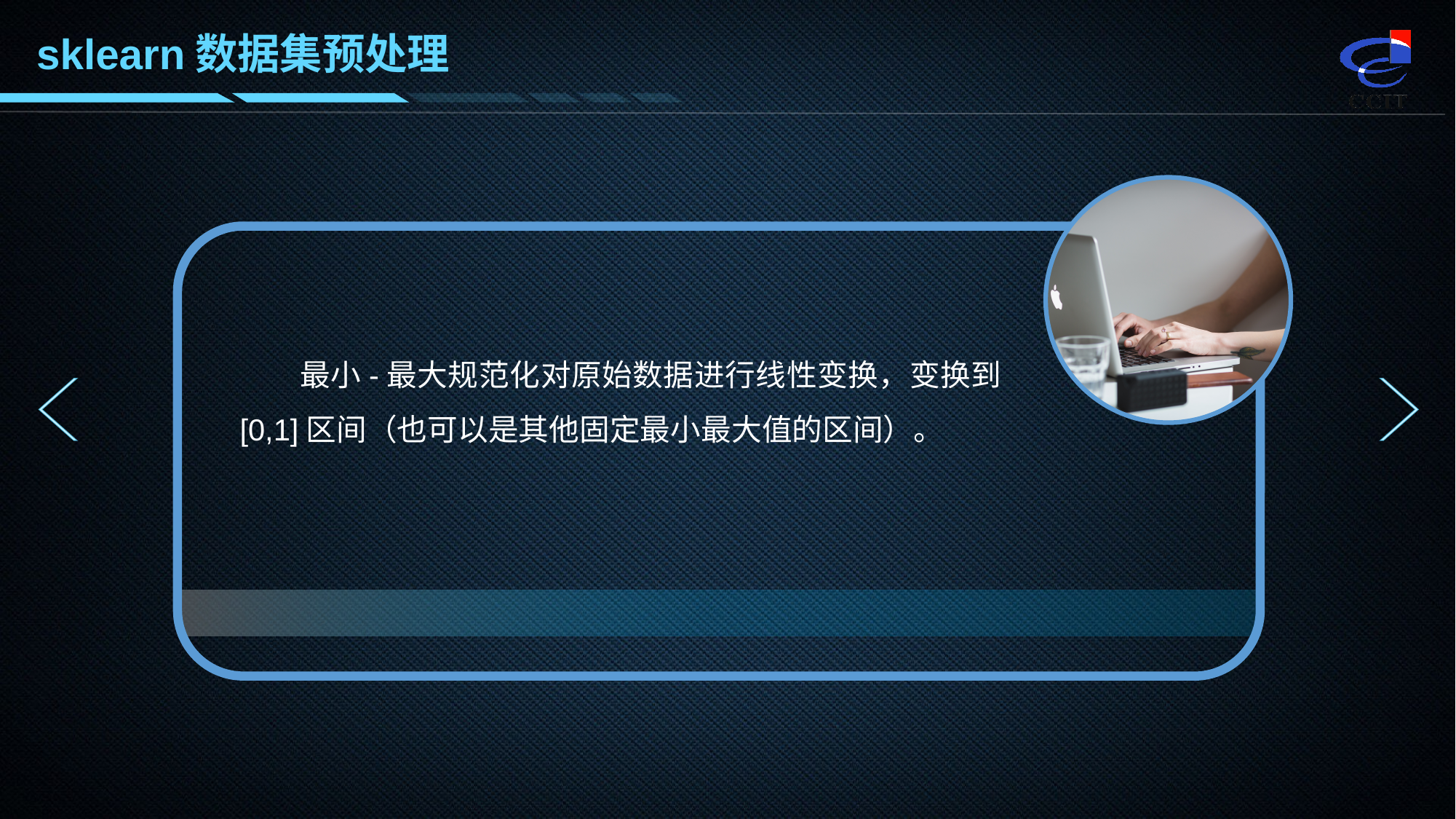

sklearn数据集预处理

最小-最大规范化对原始数据进行线性变换，变换到[0,1]区间（也可以是其他固定最小最大值的区间）。